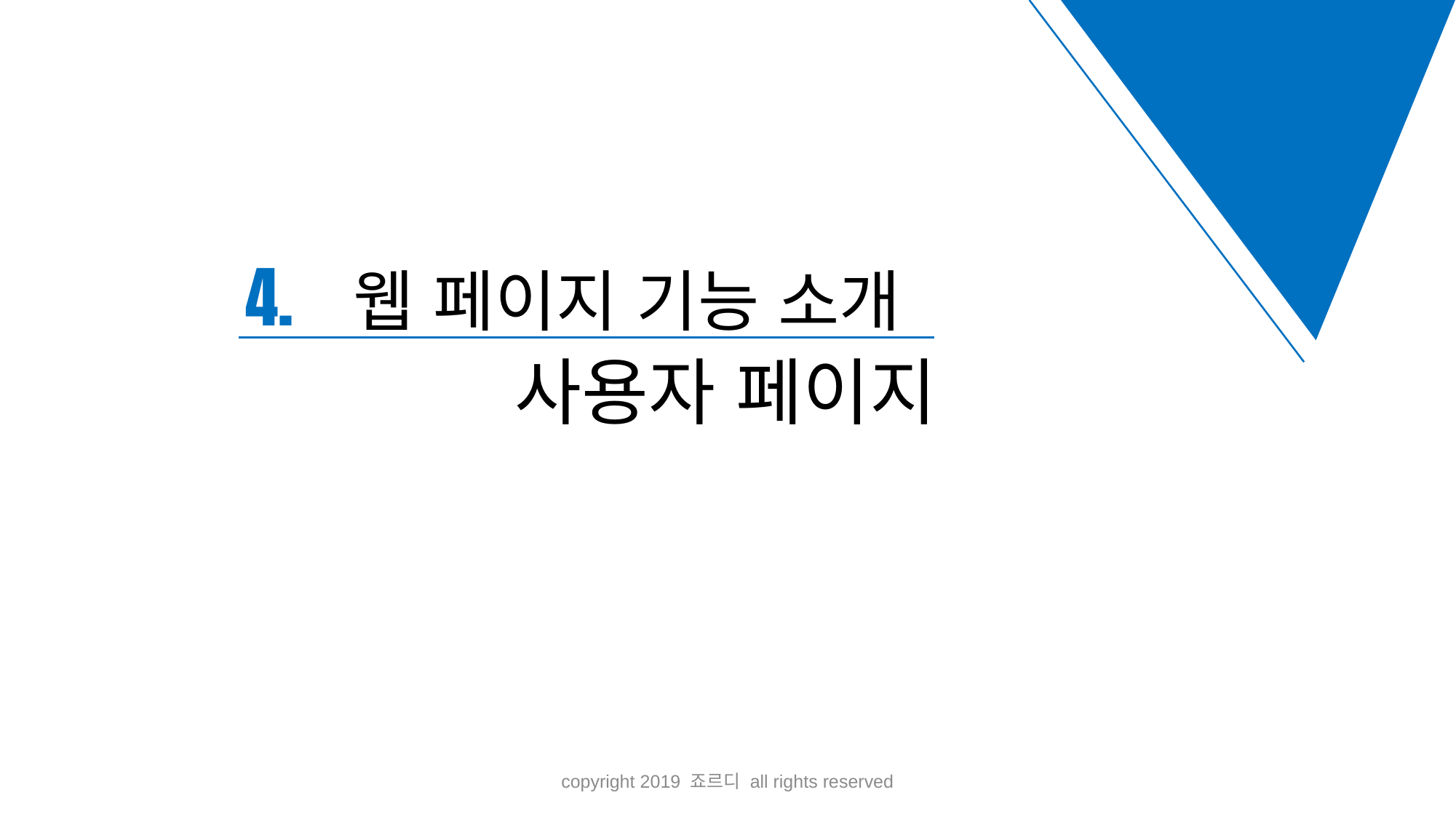

4.
웹 페이지 기능 소개

사용자 페이지
copyright 2019 죠르디 all rights reserved